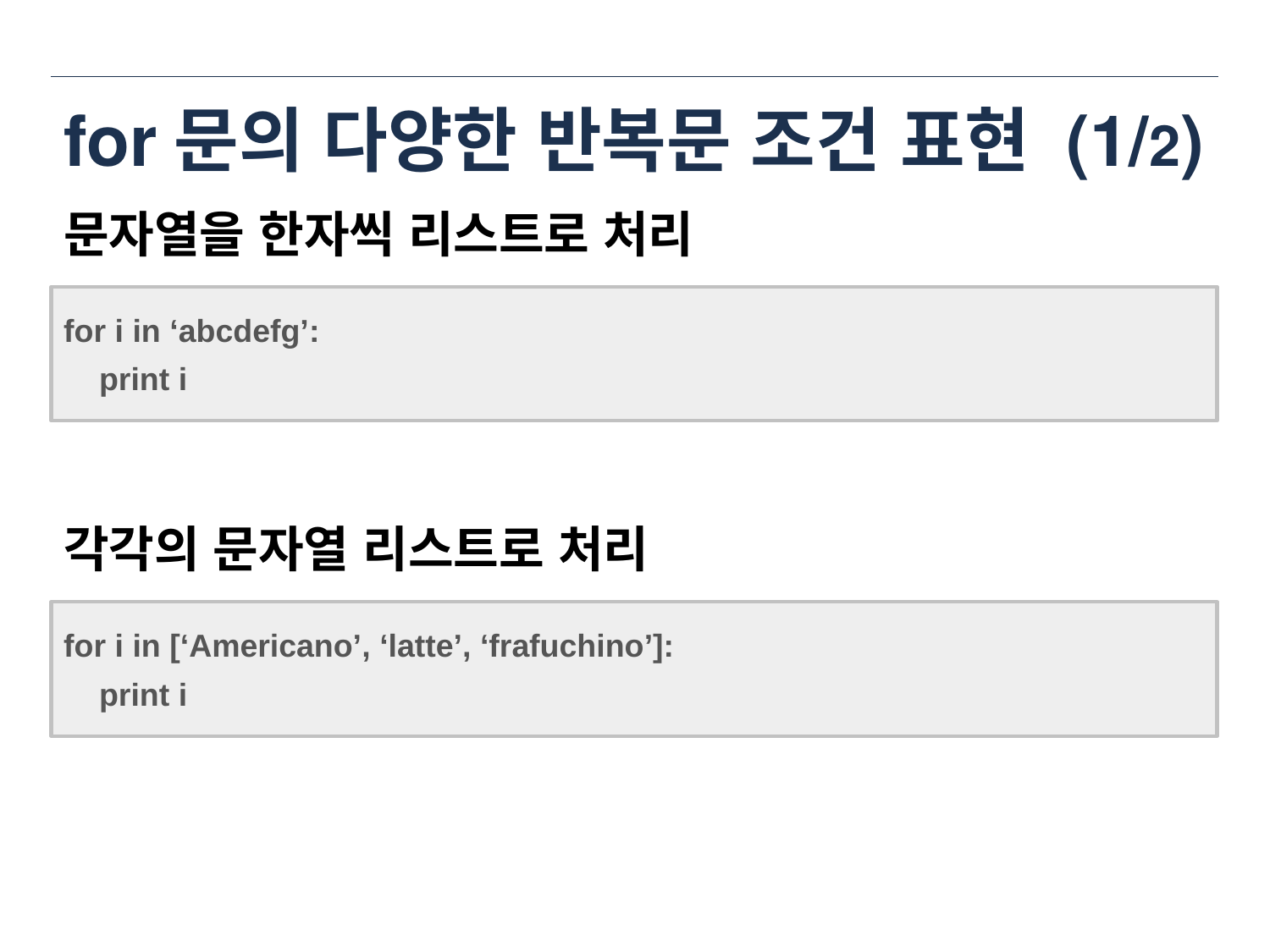

# for문의 다양한 반복문 조건 표현 (1/2)
문자열을 한자씩 리스트로 처리
for i in ‘abcdefg’:
    print i
각각의 문자열 리스트로 처리
for i in [‘Americano’, ‘latte’, ‘frafuchino’]:
    print i